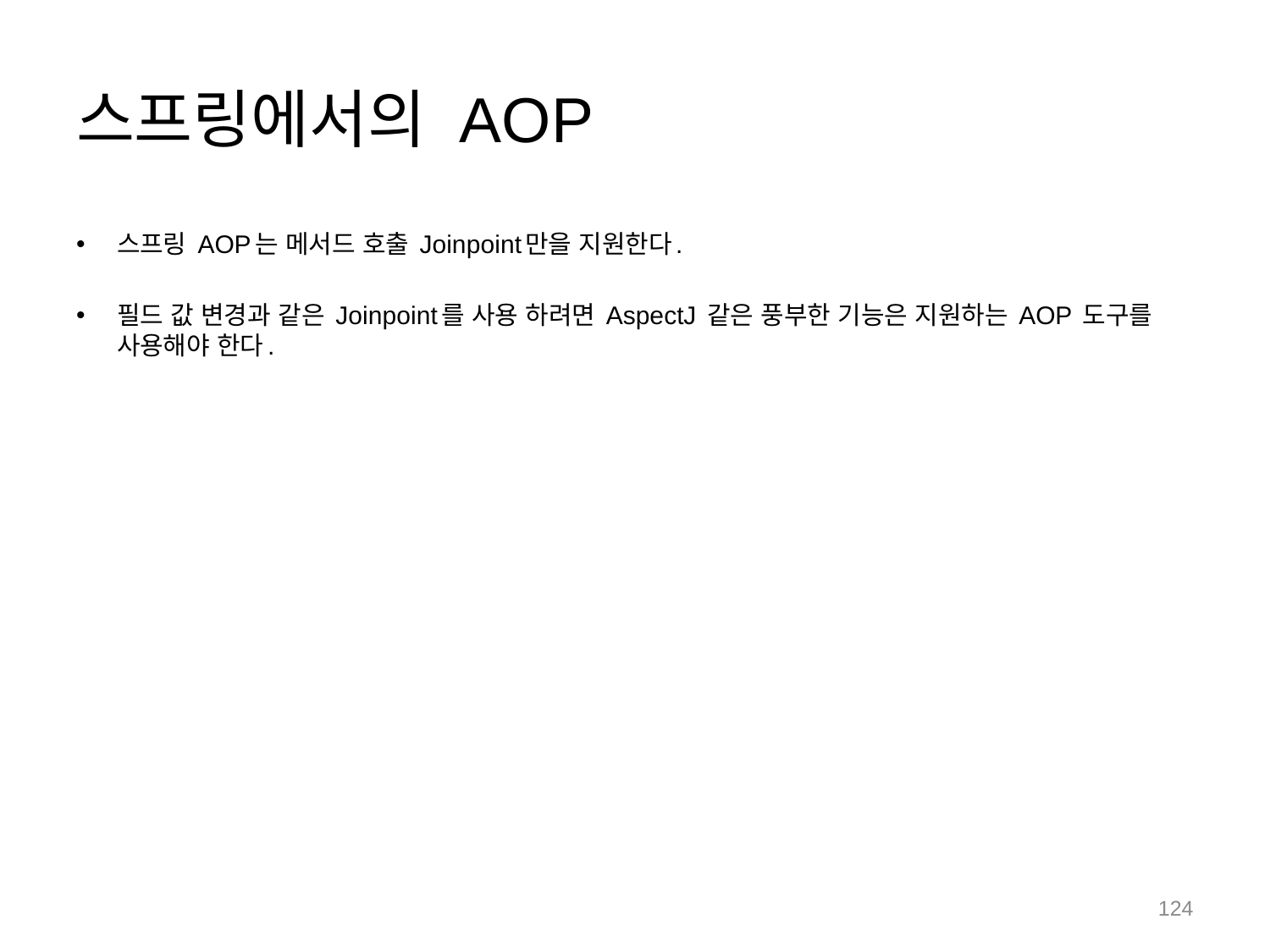

# 스프링에서의 AOP
스프링 AOP는 메서드 호출 Joinpoint만을 지원한다.

필드 값 변경과 같은 Joinpoint를 사용 하려면 AspectJ 같은 풍부한 기능은 지원하는 AOP 도구를 사용해야 한다.
124